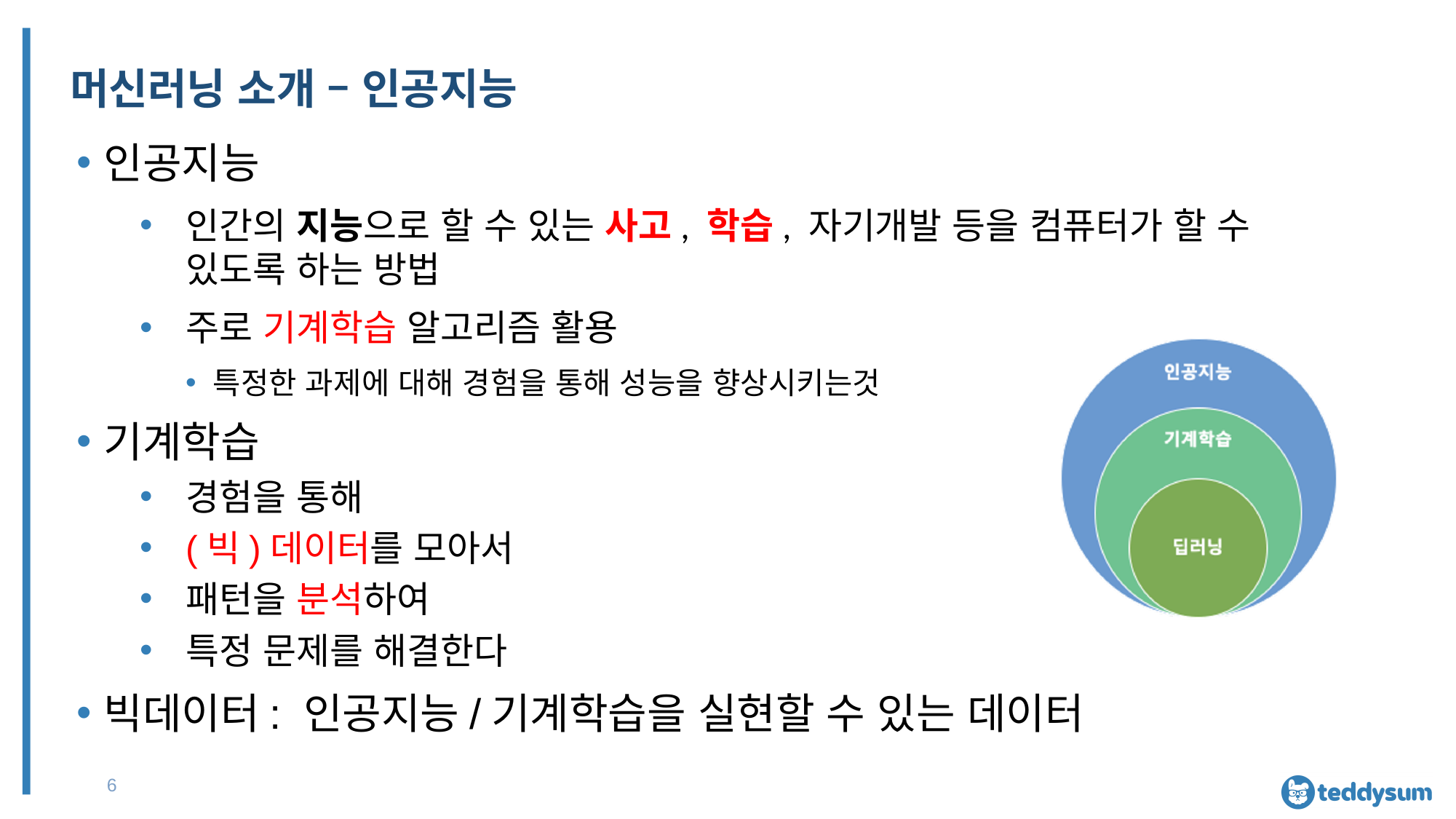

# 머신러닝 소개 – 인공지능
인공지능
인간의 지능으로 할 수 있는 사고, 학습, 자기개발 등을 컴퓨터가 할 수 있도록 하는 방법
주로 기계학습 알고리즘 활용
특정한 과제에 대해 경험을 통해 성능을 향상시키는것
기계학습
경험을 통해
(빅)데이터를 모아서
패턴을 분석하여
특정 문제를 해결한다
빅데이터: 인공지능/기계학습을 실현할 수 있는 데이터

6